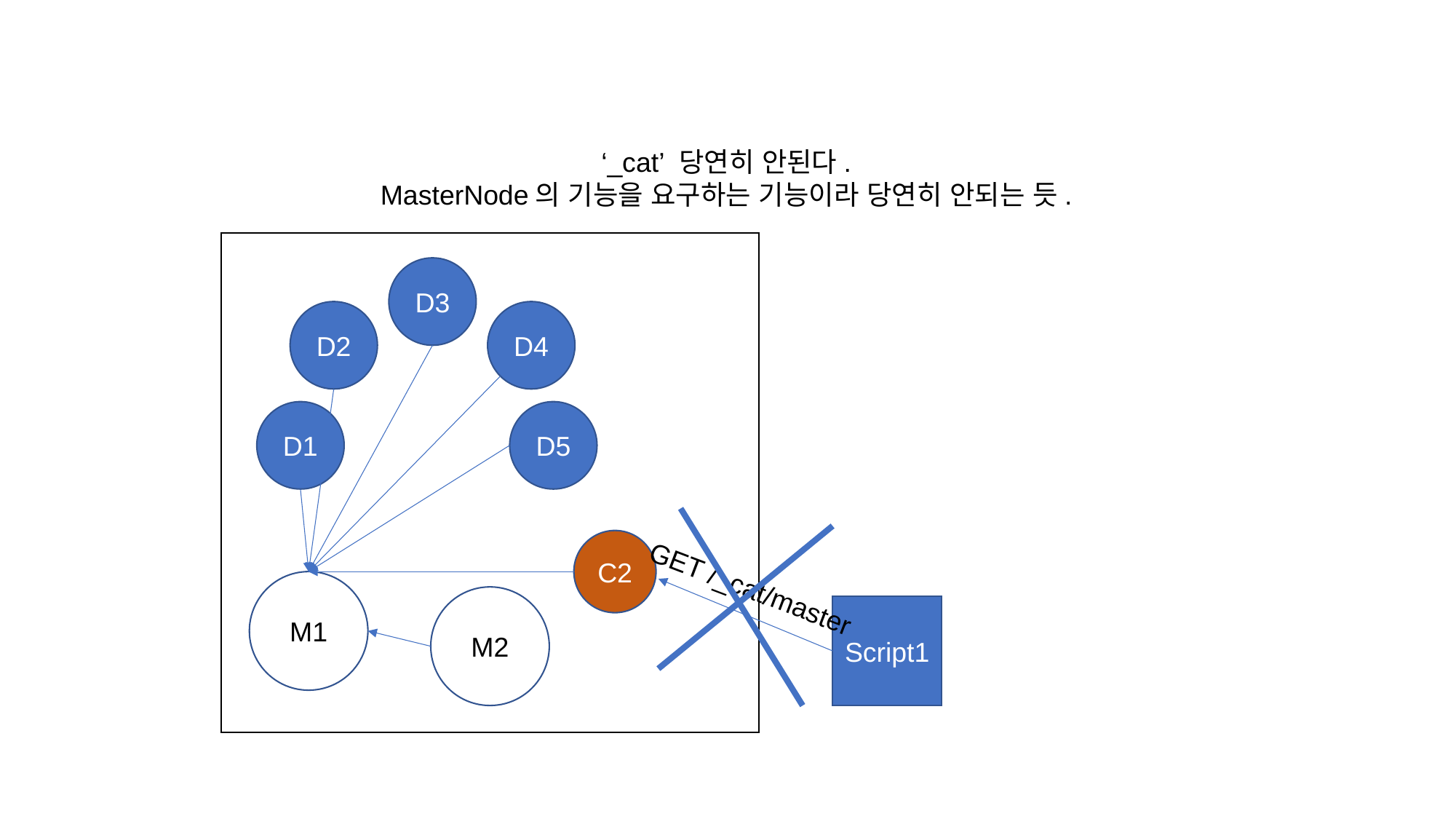

‘_cat’ 당연히 안된다.
MasterNode의 기능을 요구하는 기능이라 당연히 안되는 듯.

D3
D2
D4
D1
D5
C2
GET /_cat/master
M1
M2
Script1